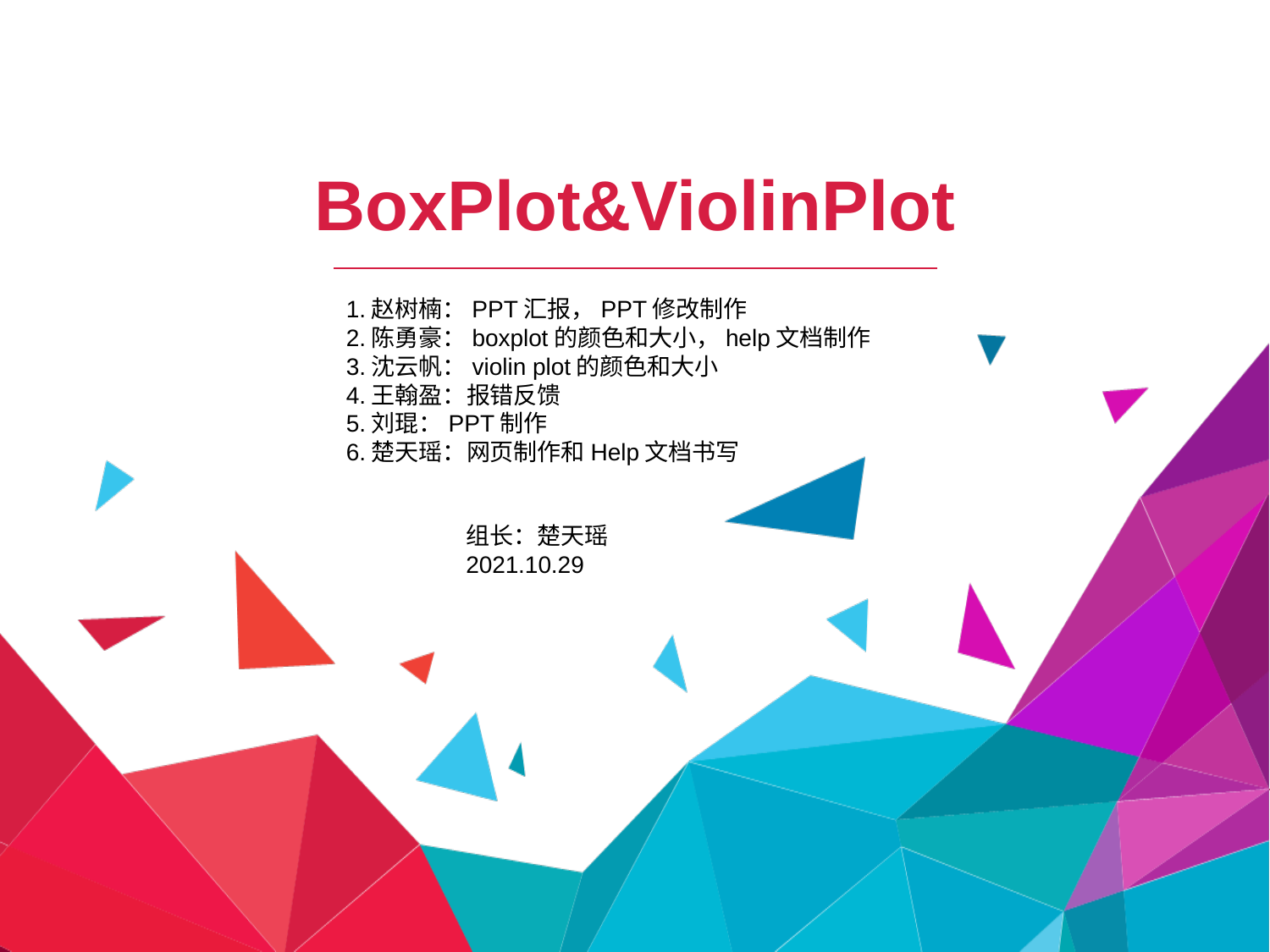

# BoxPlot&ViolinPlot
1.赵树楠：PPT汇报，PPT修改制作
2.陈勇豪：boxplot的颜色和大小，help文档制作
3.沈云帆：violin plot的颜色和大小
4.王翰盈：报错反馈
5.刘琨：PPT制作
6.楚天瑶：网页制作和Help文档书写
组长：楚天瑶
2021.10.29